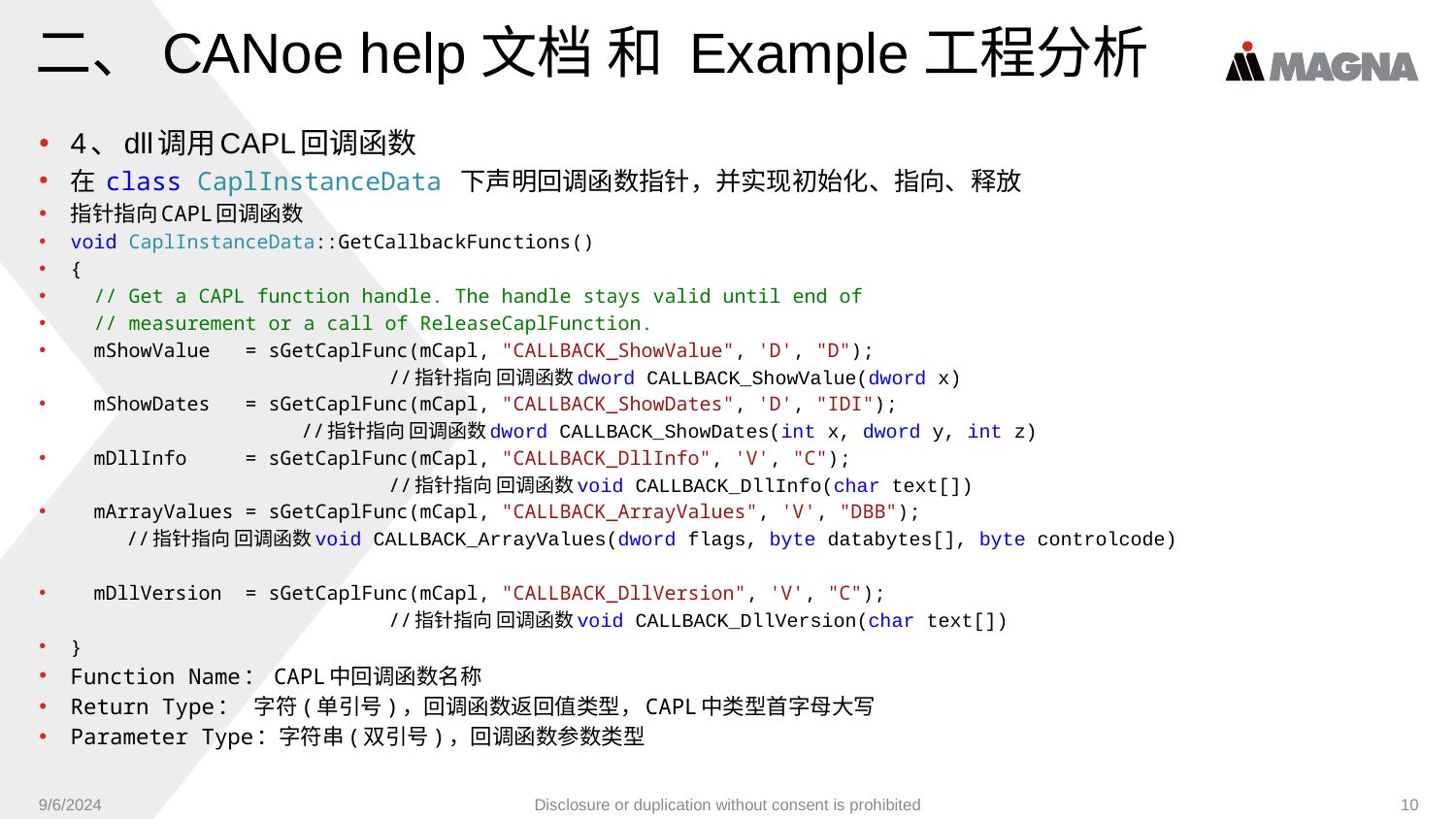

# 二、CANoe help文档 和 Example工程分析
4、dll调用CAPL回调函数
在 class CaplInstanceData 下声明回调函数指针，并实现初始化、指向、释放
指针指向CAPL回调函数
void CaplInstanceData::GetCallbackFunctions()
{
  // Get a CAPL function handle. The handle stays valid until end of
  // measurement or a call of ReleaseCaplFunction.
  mShowValue   = sGetCaplFunc(mCapl, "CALLBACK_ShowValue", 'D', "D");
				//指针指向 回调函数dword CALLBACK_ShowValue(dword x)
  mShowDates   = sGetCaplFunc(mCapl, "CALLBACK_ShowDates", 'D', "IDI");
			//指针指向 回调函数dword CALLBACK_ShowDates(int x, dword y, int z)
  mDllInfo     = sGetCaplFunc(mCapl, "CALLBACK_DllInfo", 'V', "C");
				//指针指向 回调函数void CALLBACK_DllInfo(char text[])
  mArrayValues = sGetCaplFunc(mCapl, "CALLBACK_ArrayValues", 'V', "DBB");
	//指针指向 回调函数void CALLBACK_ArrayValues(dword flags, byte databytes[], byte controlcode)

  mDllVersion  = sGetCaplFunc(mCapl, "CALLBACK_DllVersion", 'V', "C");
				//指针指向 回调函数void CALLBACK_DllVersion(char text[])
}
Function Name： CAPL中回调函数名称
Return Type：   字符(单引号)，回调函数返回值类型，CAPL中类型首字母大写
Parameter Type：字符串(双引号)，回调函数参数类型
9/6/2024
Disclosure or duplication without consent is prohibited
10